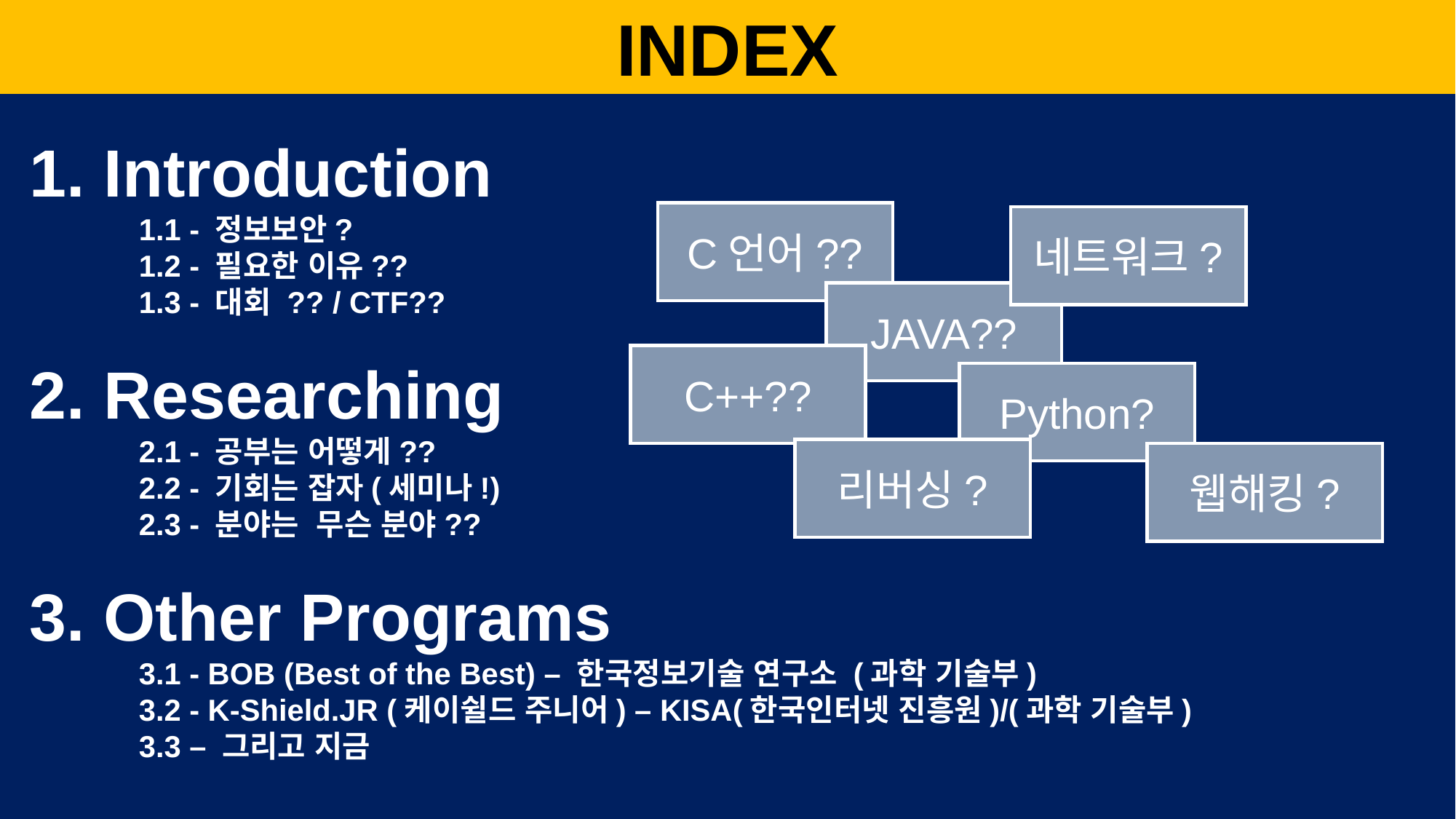

INDEX
1. Introduction
	1.1 - 정보보안?
	1.2 - 필요한 이유??
	1.3 - 대회 ?? / CTF??

2. Researching
	2.1 - 공부는 어떻게??
	2.2 - 기회는 잡자(세미나!)
	2.3 - 분야는  무슨 분야??

3. Other Programs
	3.1 - BOB (Best of the Best) – 한국정보기술 연구소 (과학 기술부)
	3.2 - K-Shield.JR (케이쉴드 주니어) – KISA(한국인터넷 진흥원)/(과학 기술부)
	3.3 – 그리고 지금
C언어??
네트워크?
JAVA??
C++??
Python?
리버싱?
웹해킹?